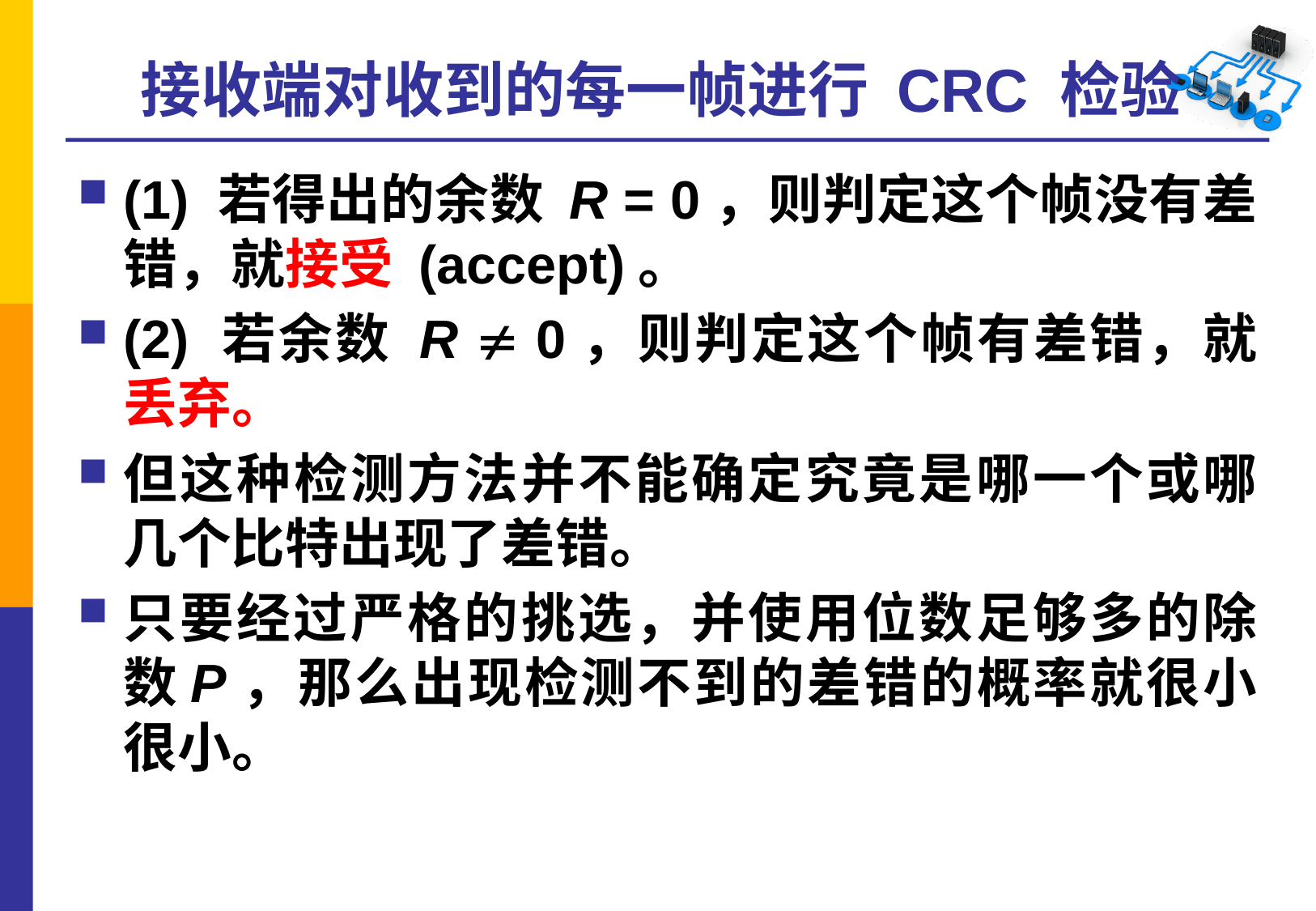

# 接收端对收到的每一帧进行 CRC 检验
(1) 若得出的余数 R = 0，则判定这个帧没有差错，就接受 (accept)。
(2) 若余数 R ≠ 0，则判定这个帧有差错，就丢弃。
但这种检测方法并不能确定究竟是哪一个或哪几个比特出现了差错。
只要经过严格的挑选，并使用位数足够多的除数 P，那么出现检测不到的差错的概率就很小很小。